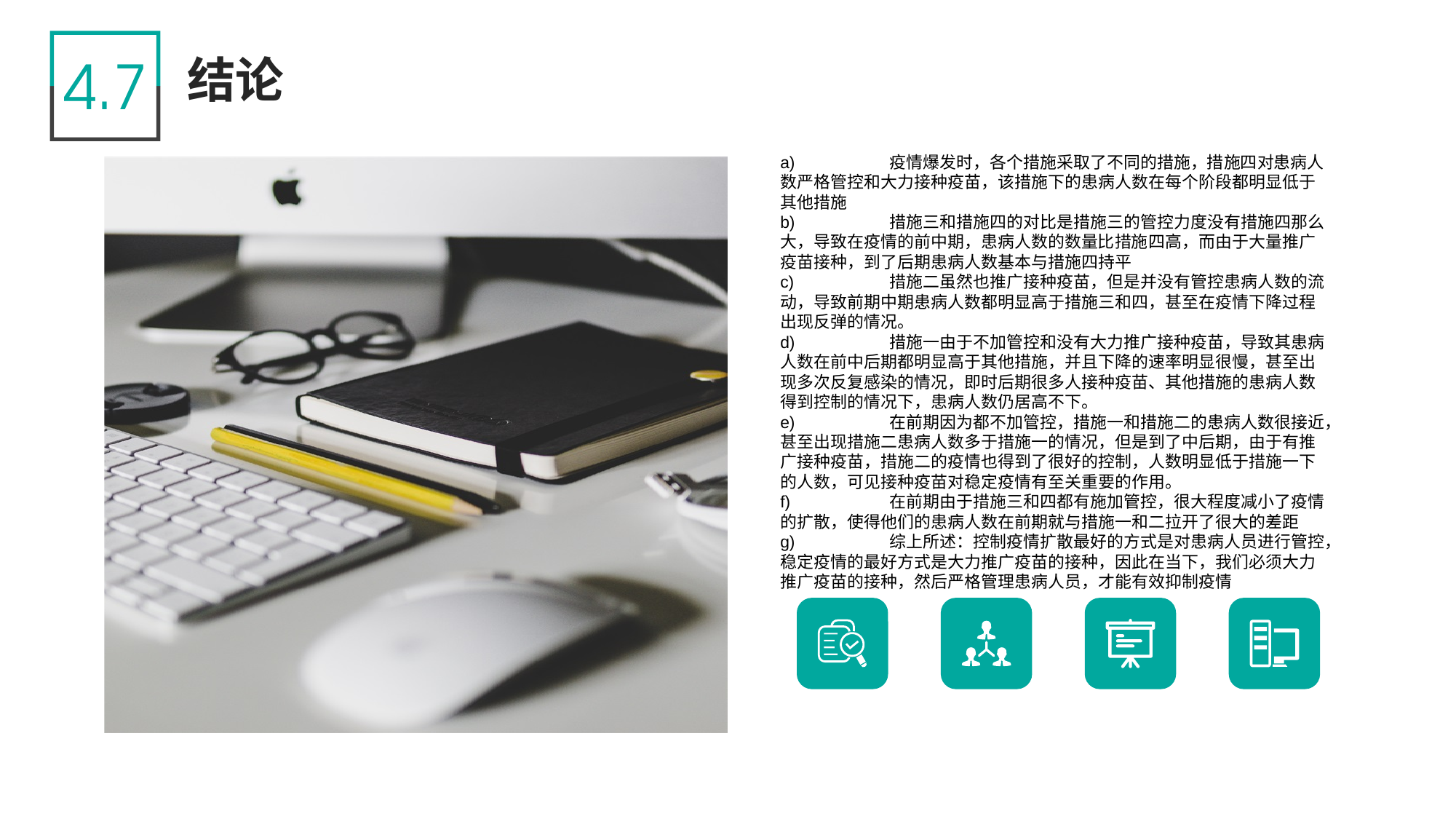

4.7
结论

a)	疫情爆发时，各个措施采取了不同的措施，措施四对患病人数严格管控和大力接种疫苗，该措施下的患病人数在每个阶段都明显低于其他措施
b)	措施三和措施四的对比是措施三的管控力度没有措施四那么大，导致在疫情的前中期，患病人数的数量比措施四高，而由于大量推广疫苗接种，到了后期患病人数基本与措施四持平
c)	措施二虽然也推广接种疫苗，但是并没有管控患病人数的流动，导致前期中期患病人数都明显高于措施三和四，甚至在疫情下降过程出现反弹的情况。
d)	措施一由于不加管控和没有大力推广接种疫苗，导致其患病人数在前中后期都明显高于其他措施，并且下降的速率明显很慢，甚至出现多次反复感染的情况，即时后期很多人接种疫苗、其他措施的患病人数得到控制的情况下，患病人数仍居高不下。
e)	在前期因为都不加管控，措施一和措施二的患病人数很接近，甚至出现措施二患病人数多于措施一的情况，但是到了中后期，由于有推广接种疫苗，措施二的疫情也得到了很好的控制，人数明显低于措施一下的人数，可见接种疫苗对稳定疫情有至关重要的作用。
f)	在前期由于措施三和四都有施加管控，很大程度减小了疫情的扩散，使得他们的患病人数在前期就与措施一和二拉开了很大的差距
g)	综上所述：控制疫情扩散最好的方式是对患病人员进行管控，稳定疫情的最好方式是大力推广疫苗的接种，因此在当下，我们必须大力推广疫苗的接种，然后严格管理患病人员，才能有效抑制疫情